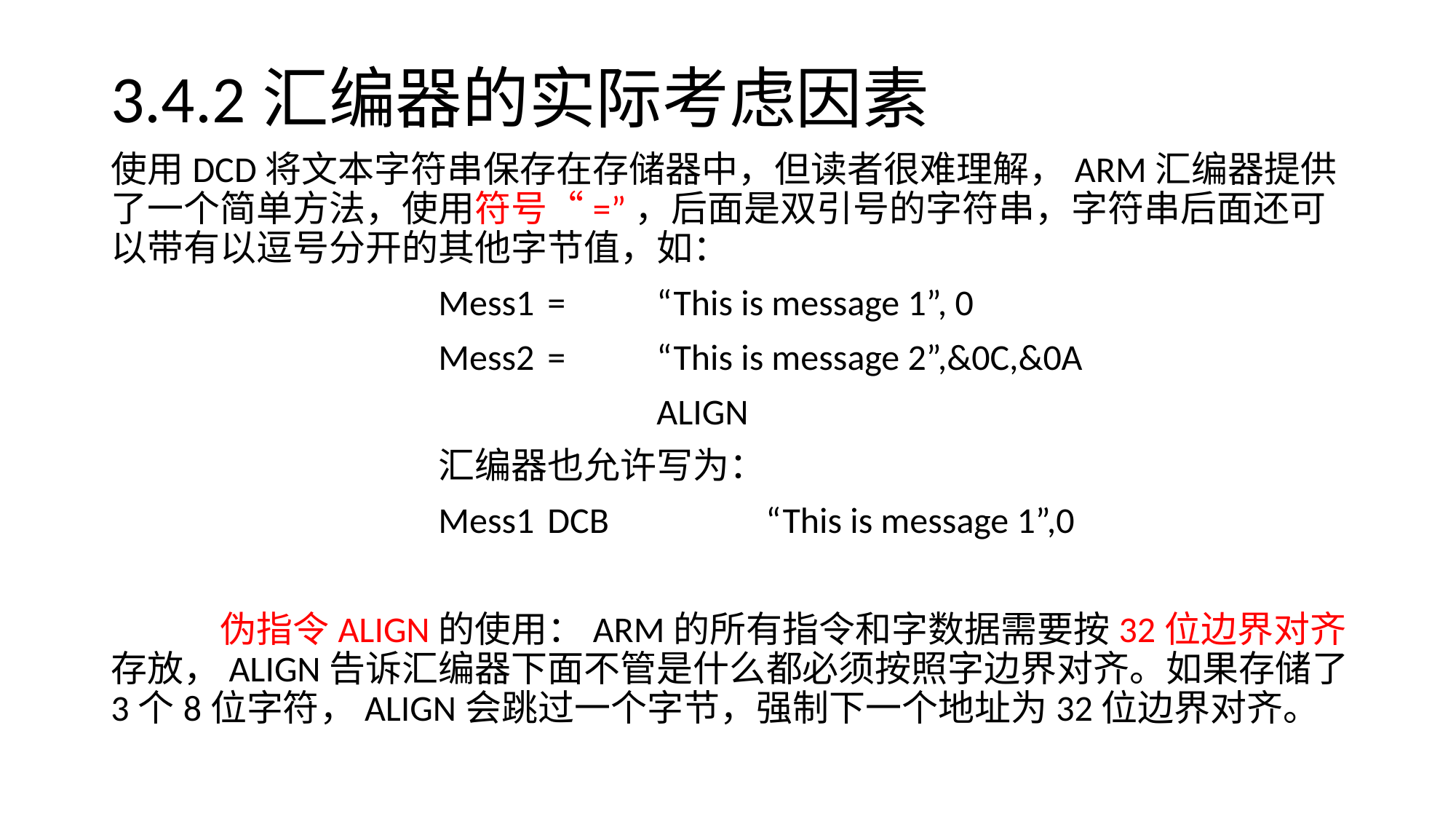

# 3.4.2汇编器的实际考虑因素
使用DCD将文本字符串保存在存储器中，但读者很难理解，ARM汇编器提供了一个简单方法，使用符号“=”，后面是双引号的字符串，字符串后面还可以带有以逗号分开的其他字节值，如：
			Mess1	=	“This is message 1”, 0
			Mess2	= 	“This is message 2”,&0C,&0A
					ALIGN
			汇编器也允许写为：
			Mess1 	DCB		“This is message 1”,0

	伪指令ALIGN的使用：ARM的所有指令和字数据需要按32位边界对齐存放，ALIGN告诉汇编器下面不管是什么都必须按照字边界对齐。如果存储了3个8位字符，ALIGN会跳过一个字节，强制下一个地址为32位边界对齐。